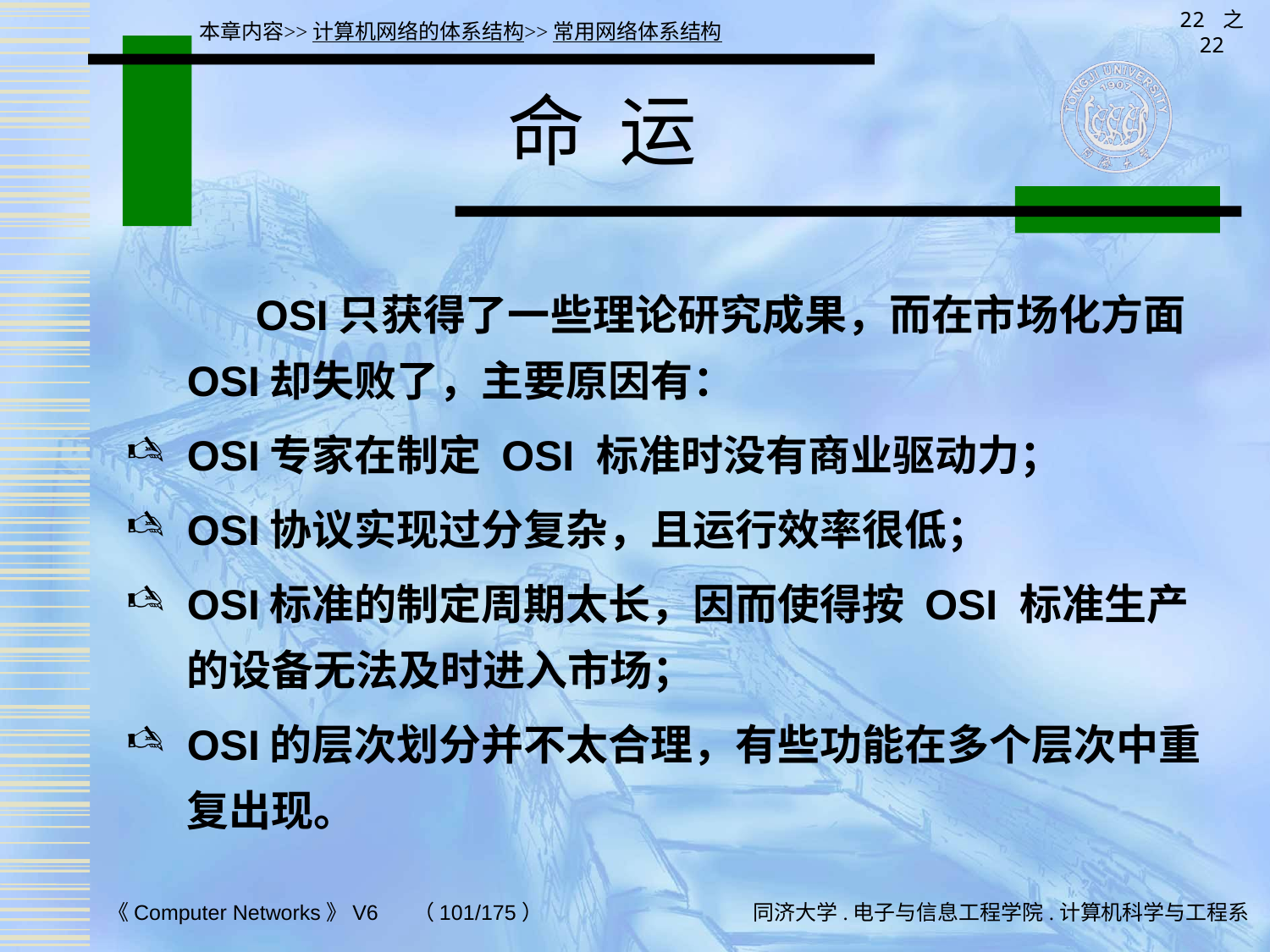

22 之 22
本章内容>>计算机网络的体系结构>>常用网络体系结构
# 命  运
           OSI只获得了一些理论研究成果，而在市场化方面 OSI却失败了，主要原因有：
OSI专家在制定 OSI 标准时没有商业驱动力；
OSI协议实现过分复杂，且运行效率很低；
OSI标准的制定周期太长，因而使得按 OSI 标准生产的设备无法及时进入市场；
OSI的层次划分并不太合理，有些功能在多个层次中重复出现。